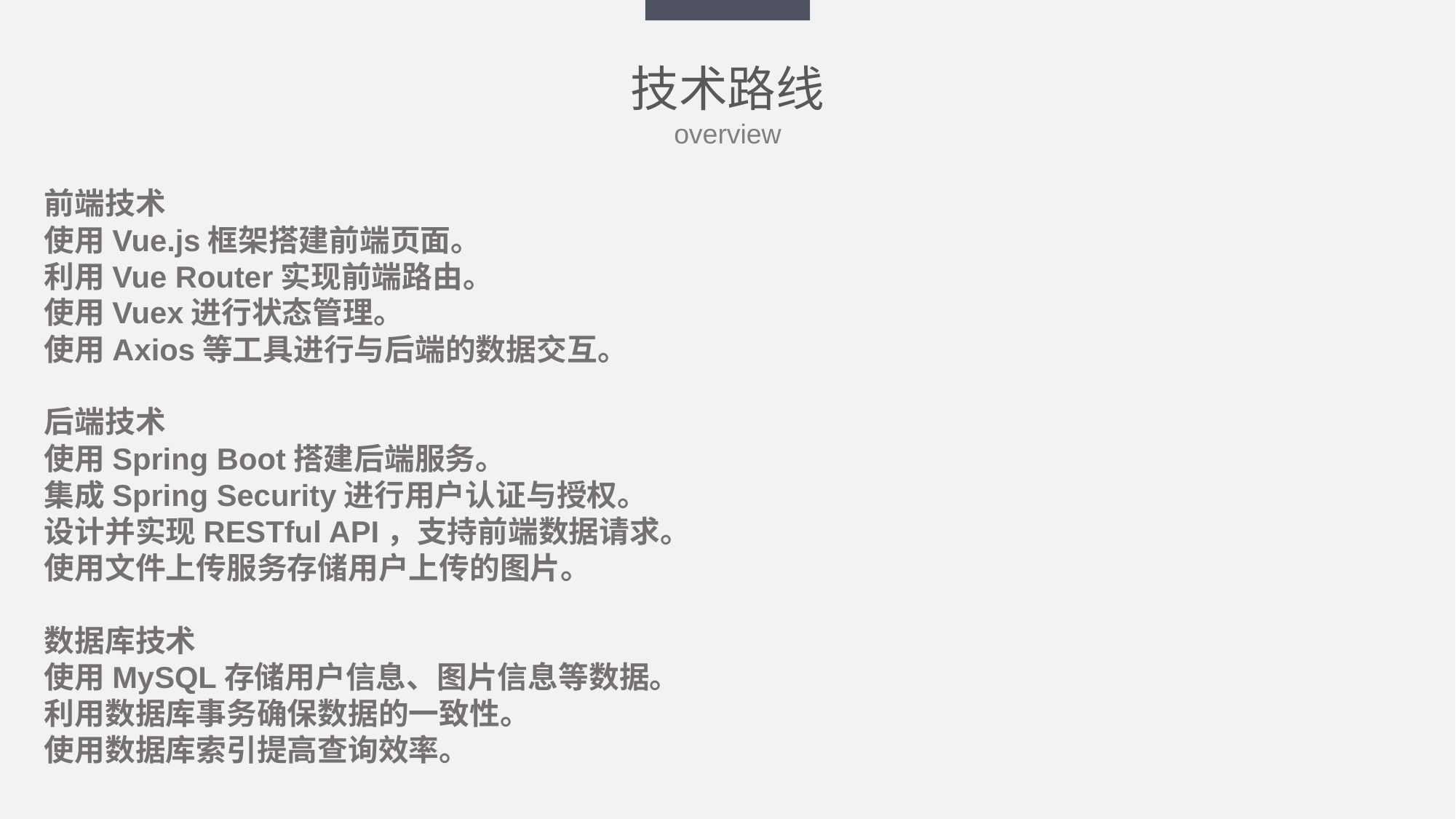

技术路线
overview
前端技术
使用Vue.js框架搭建前端页面。
利用Vue Router实现前端路由。
使用Vuex进行状态管理。
使用Axios等工具进行与后端的数据交互。

后端技术
使用Spring Boot搭建后端服务。
集成Spring Security进行用户认证与授权。
设计并实现RESTful API，支持前端数据请求。
使用文件上传服务存储用户上传的图片。

数据库技术
使用MySQL存储用户信息、图片信息等数据。
利用数据库事务确保数据的一致性。
使用数据库索引提高查询效率。
11